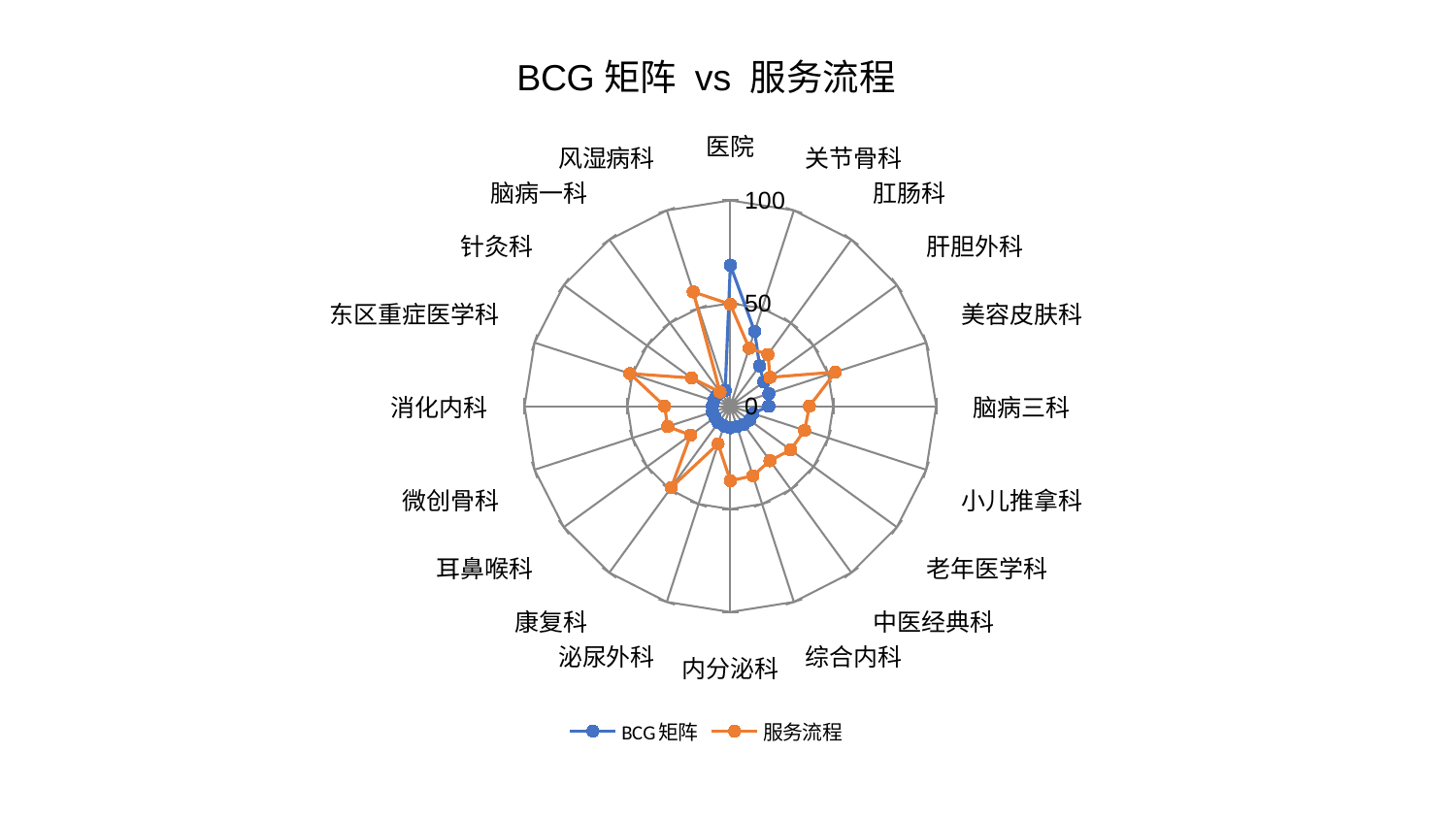

### Chart: BCG矩阵 vs 服务流程

| Category | BCG矩阵 | 服务流程 |
|---|---|---|
| 医院 | 68.52547125294248 | 49.495429413989996 |
| 关节骨科 | 38.20016048199426 | 29.636946554412205 |
| 肛肠科 | 24.20158674822101 | 31.06347081429162 |
| 肝胆外科 | 20.038416766297953 | 23.893271003935876 |
| 美容皮肤科 | 19.724909388313264 | 53.68534897565715 |
| 脑病三科 | 18.673833893126904 | 38.40051633092641 |
| 小儿推拿科 | 11.512549614066101 | 37.95124163560855 |
| 老年医学科 | 11.508962933388418 | 36.15069849455623 |
| 中医经典科 | 10.91289607054751 | 32.73435583132601 |
| 综合内科 | 10.489370449853757 | 35.57013368394584 |
| 内分泌科 | 10.482088472494263 | 36.232636082067934 |
| 泌尿外科 | 10.078195781185325 | 19.253745603317114 |
| 康复科 | 9.89382991903243 | 48.846587767565495 |
| 耳鼻喉科 | 9.233506660040886 | 23.919134260616797 |
| 微创骨科 | 9.194917155108605 | 32.02987585035723 |
| 消化内科 | 8.721073502363042 | 31.92113716762144 |
| 东区重症医学科 | 8.449113483517033 | 51.31325451135725 |
| 针灸科 | 8.4419849091973 | 23.35765689139952 |
| 脑病一科 | 8.29805461896681 | 8.49108688767118 |
| 风湿病科 | 8.066326486037166 | 58.403511904131 |
82